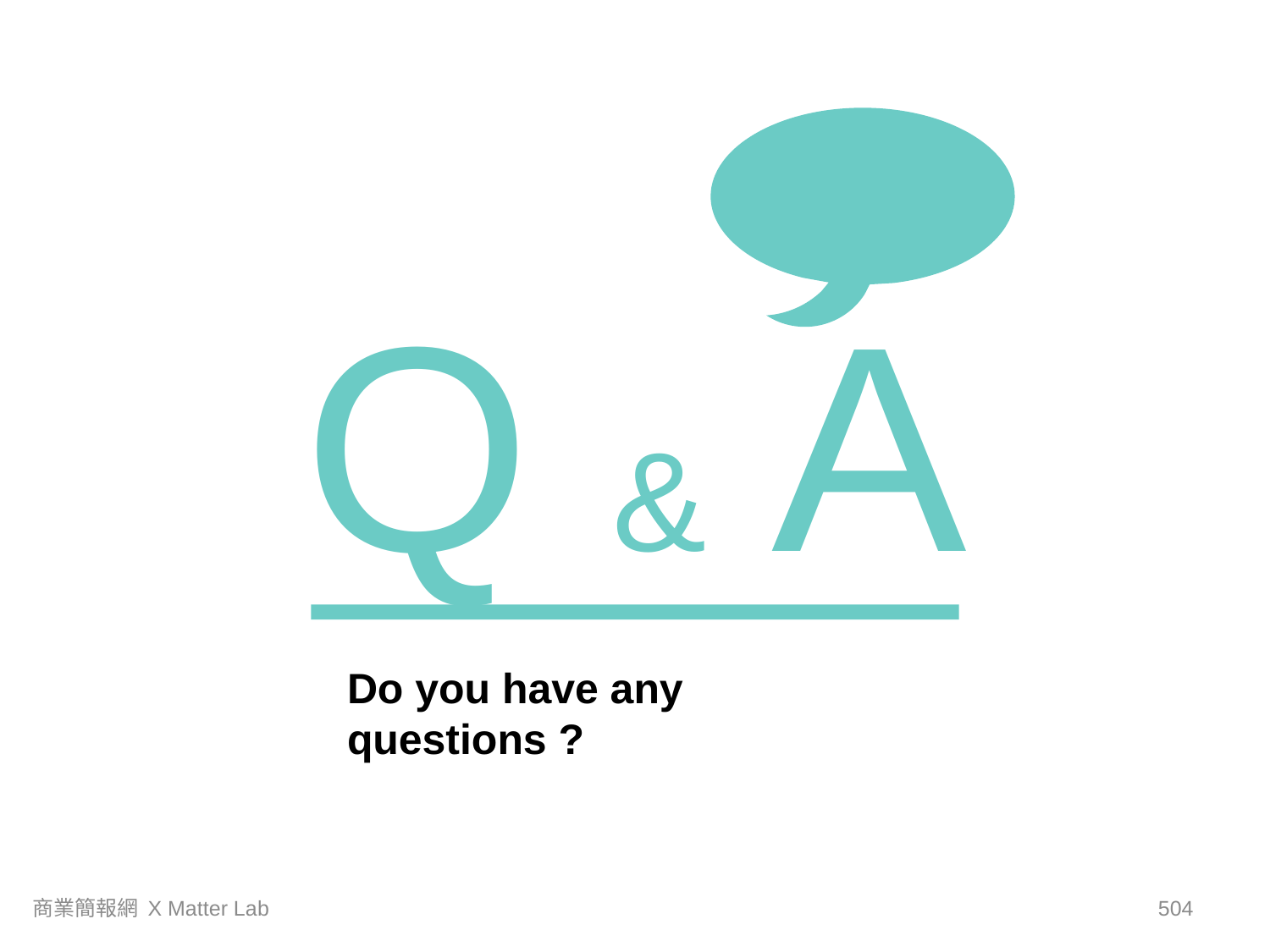

Q & A

Do you have any questions ?
商業簡報網 X Matter Lab
504